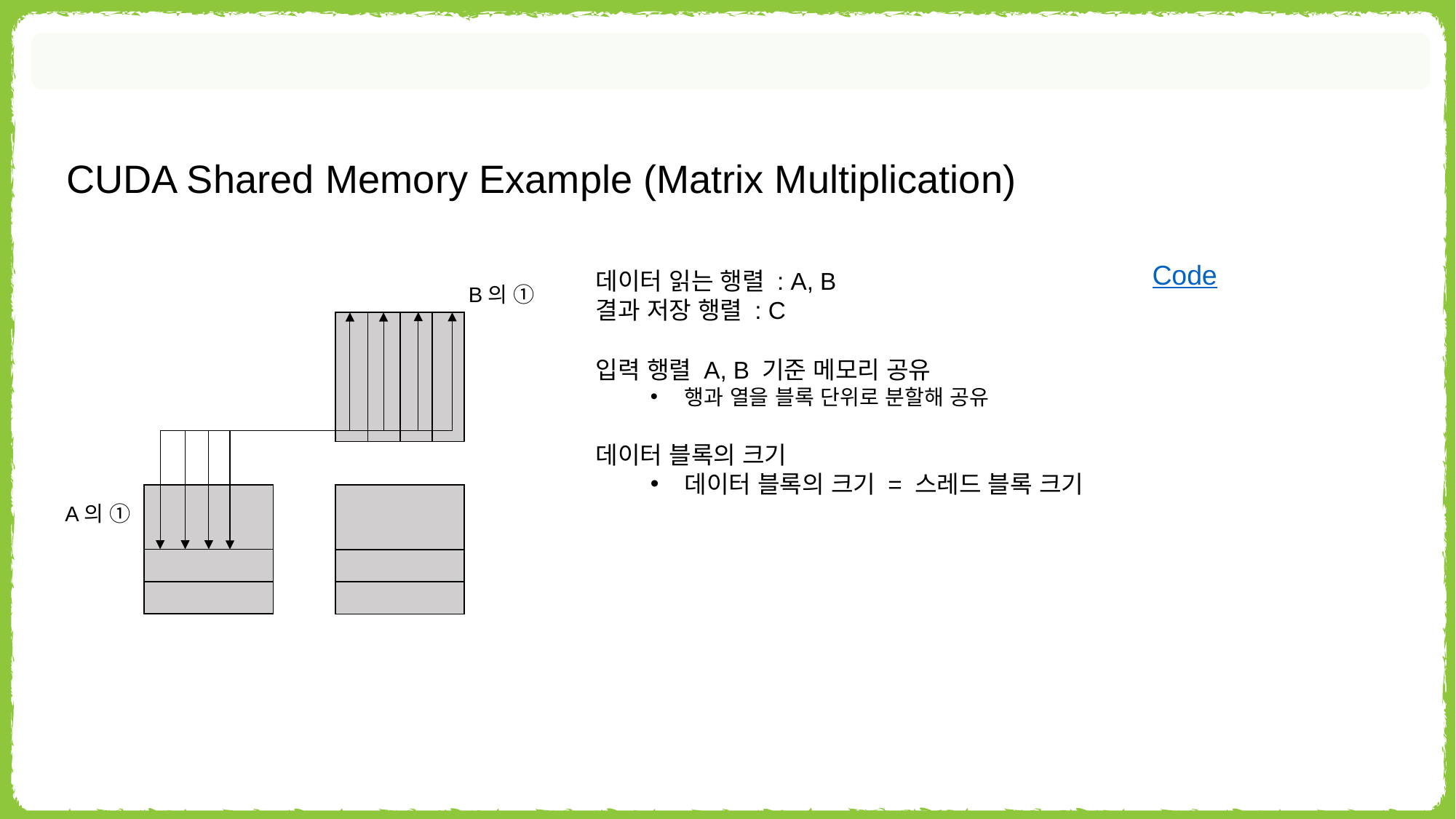

CUDA Shared Memory Example (Matrix Multiplication)
Code
데이터 읽는 행렬 : A, B
결과 저장 행렬 : C
B의 ①
|  |  |  |  |
| --- | --- | --- | --- |
입력 행렬 A, B 기준 메모리 공유
행과 열을 블록 단위로 분할해 공유
데이터 블록의 크기
데이터 블록의 크기 = 스레드 블록 크기
|  |
| --- |
|  |
|  |
|  |
|  |
| --- |
|  |
|  |
|  |
A의 ①